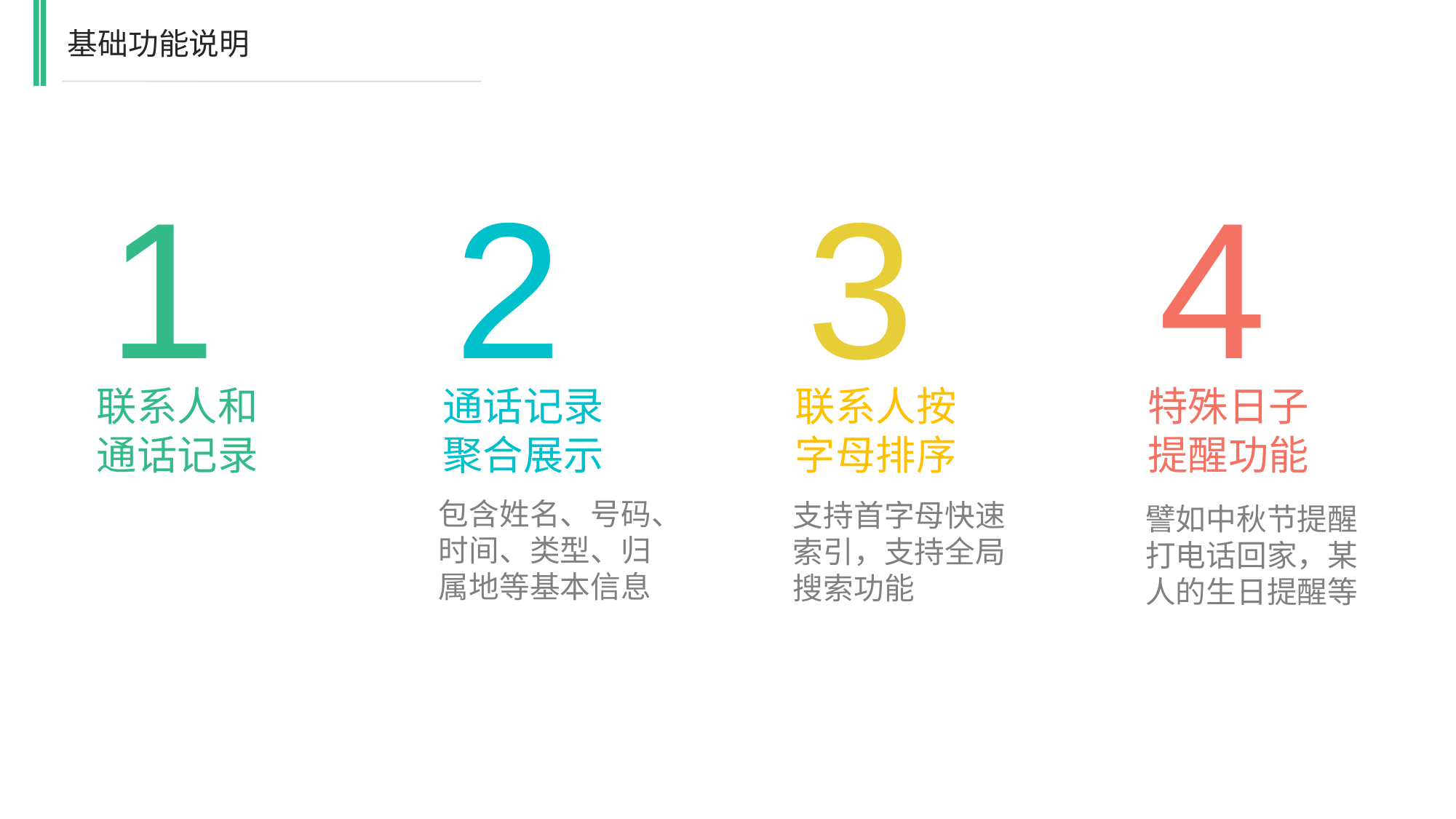

基础功能说明

1
联系人和通话记录
2
通话记录聚合展示
包含姓名、号码、时间、类型、归属地等基本信息
3
联系人按字母排序
支持首字母快速索引，支持全局搜索功能
4
特殊日子提醒功能
譬如中秋节提醒打电话回家，某人的生日提醒等